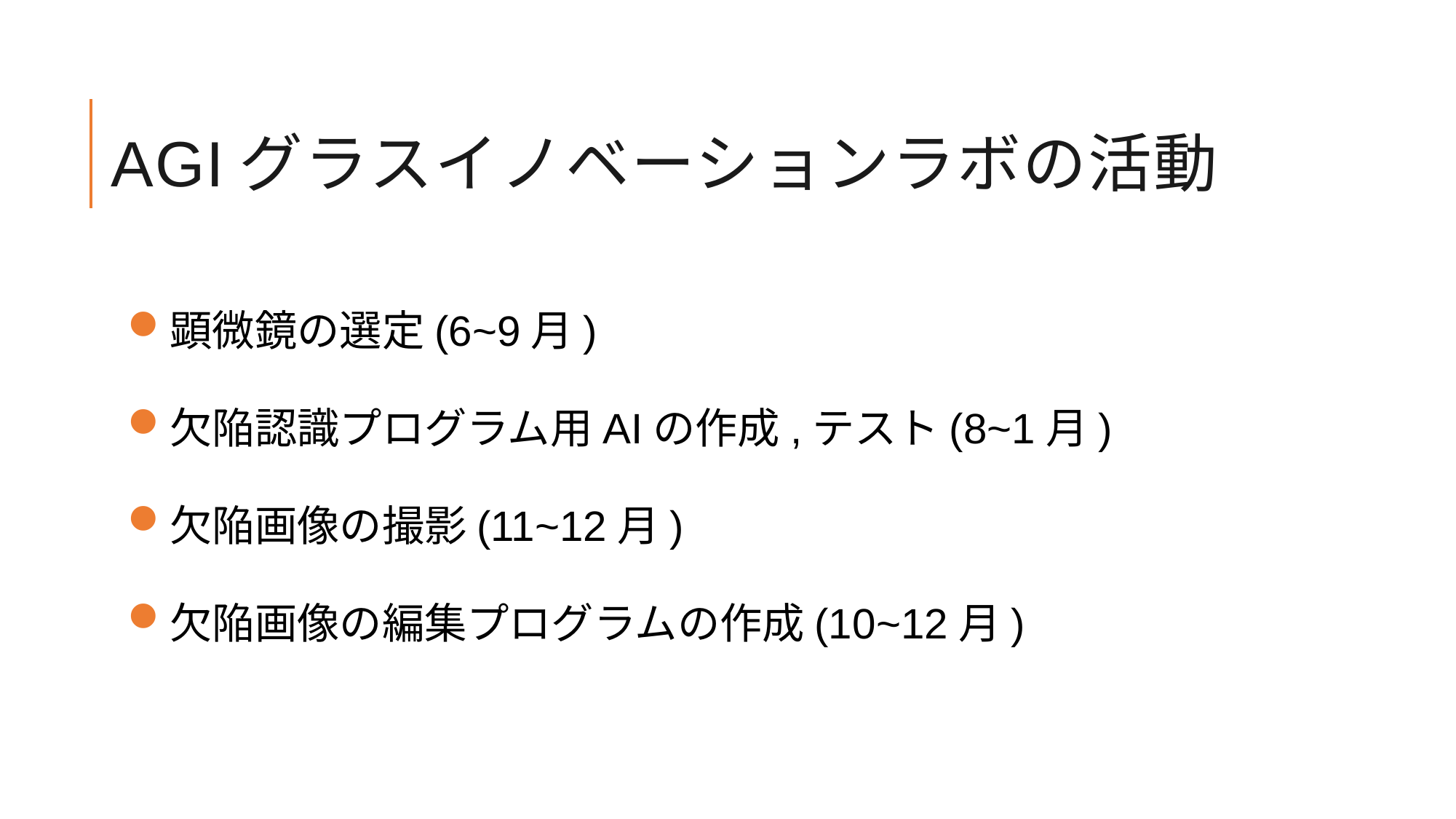

# AGIグラスイノベーションラボの活動
顕微鏡の選定(6~9月)
欠陥認識プログラム用AIの作成,テスト(8~1月)
欠陥画像の撮影(11~12月)
欠陥画像の編集プログラムの作成(10~12月)